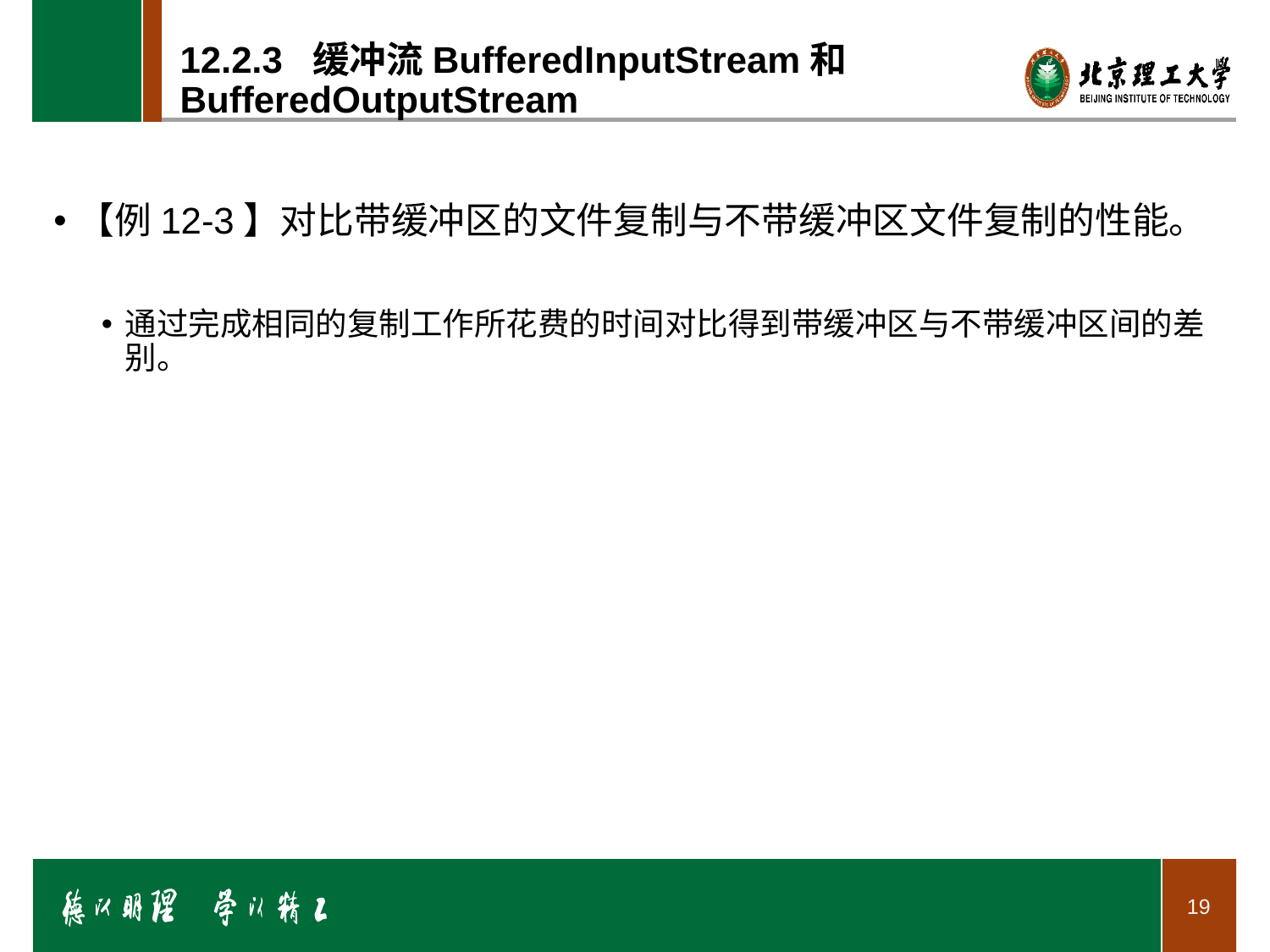

# 12.2.3  缓冲流BufferedInputStream和BufferedOutputStream
【例12-3】对比带缓冲区的文件复制与不带缓冲区文件复制的性能。

通过完成相同的复制工作所花费的时间对比得到带缓冲区与不带缓冲区间的差别。